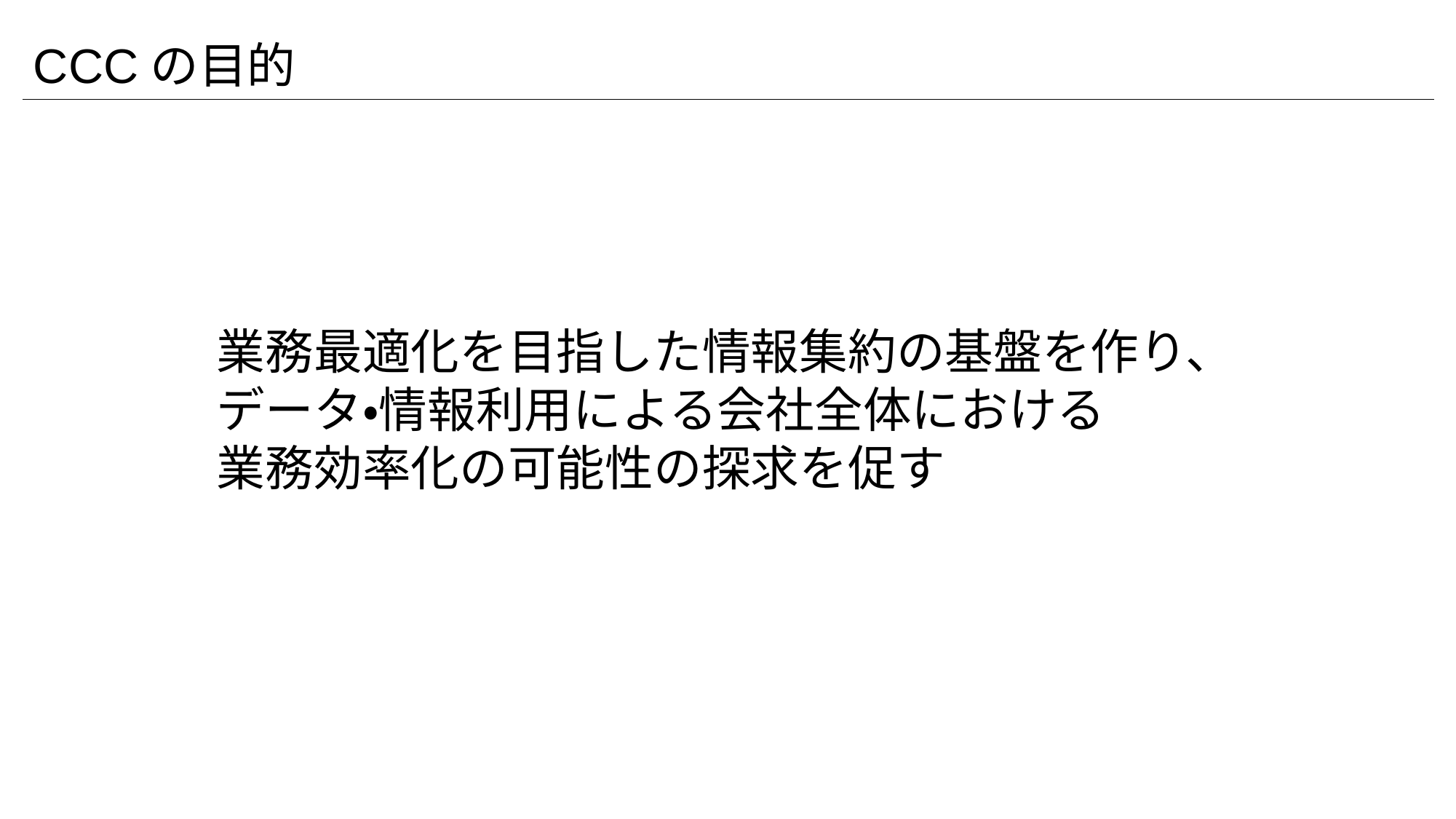

CCCの目的
業務最適化を目指した情報集約の基盤を作り、
データ・情報利用による会社全体における
業務効率化の可能性の探求を促す